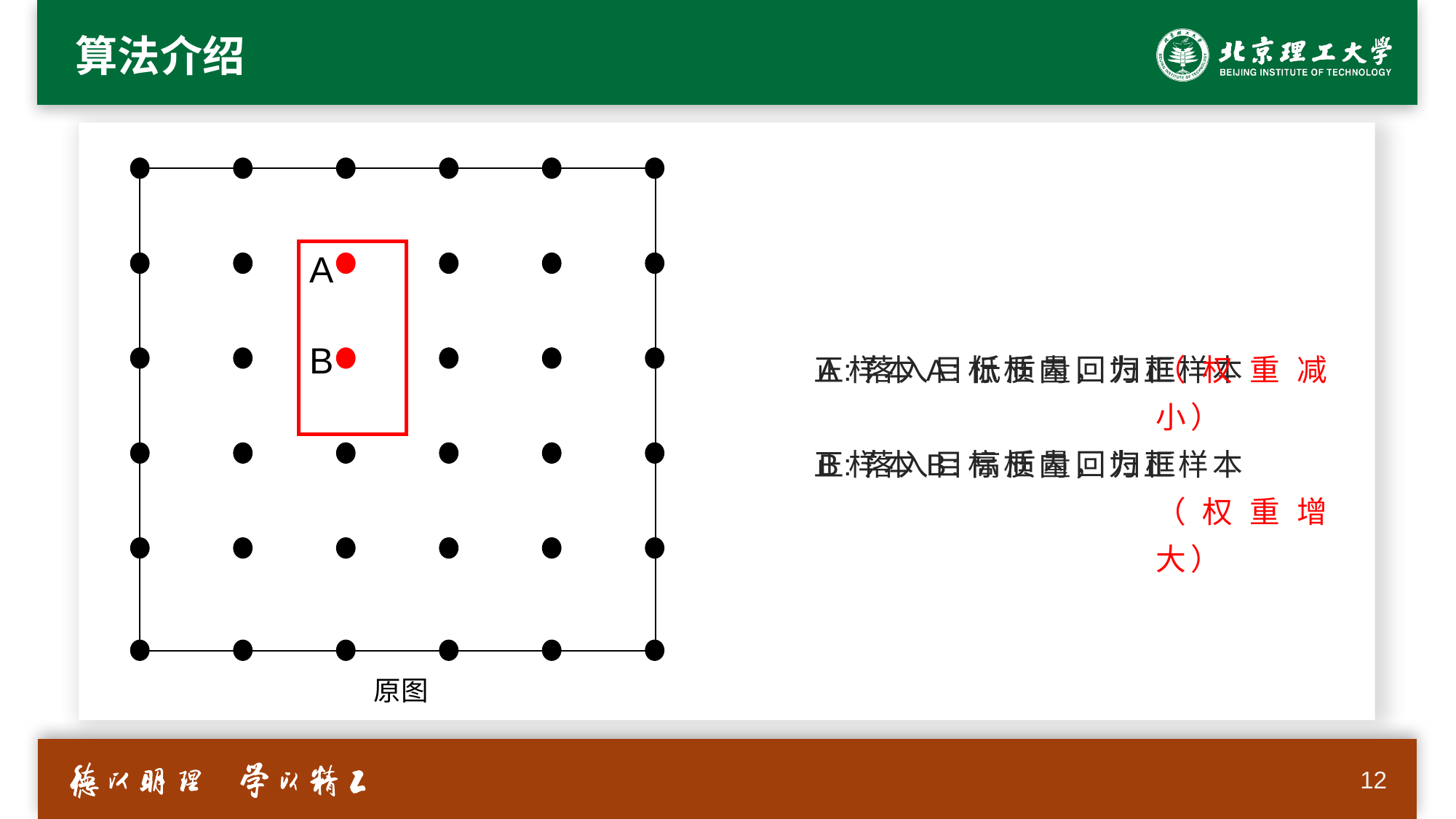

# 算法介绍

|  |  |  |  |  |
| --- | --- | --- | --- | --- |
|  |  |  |  |  |
|  |  |  |  |  |
|  |  |  |  |  |
|  |  |  |  |  |
A

B
正样本A:低质量回归框

正样本B:高质量回归框
A:落入目标框内，为正样本

B:落入目标框内，为正样本
（权重减小）

（权重增大）

原图